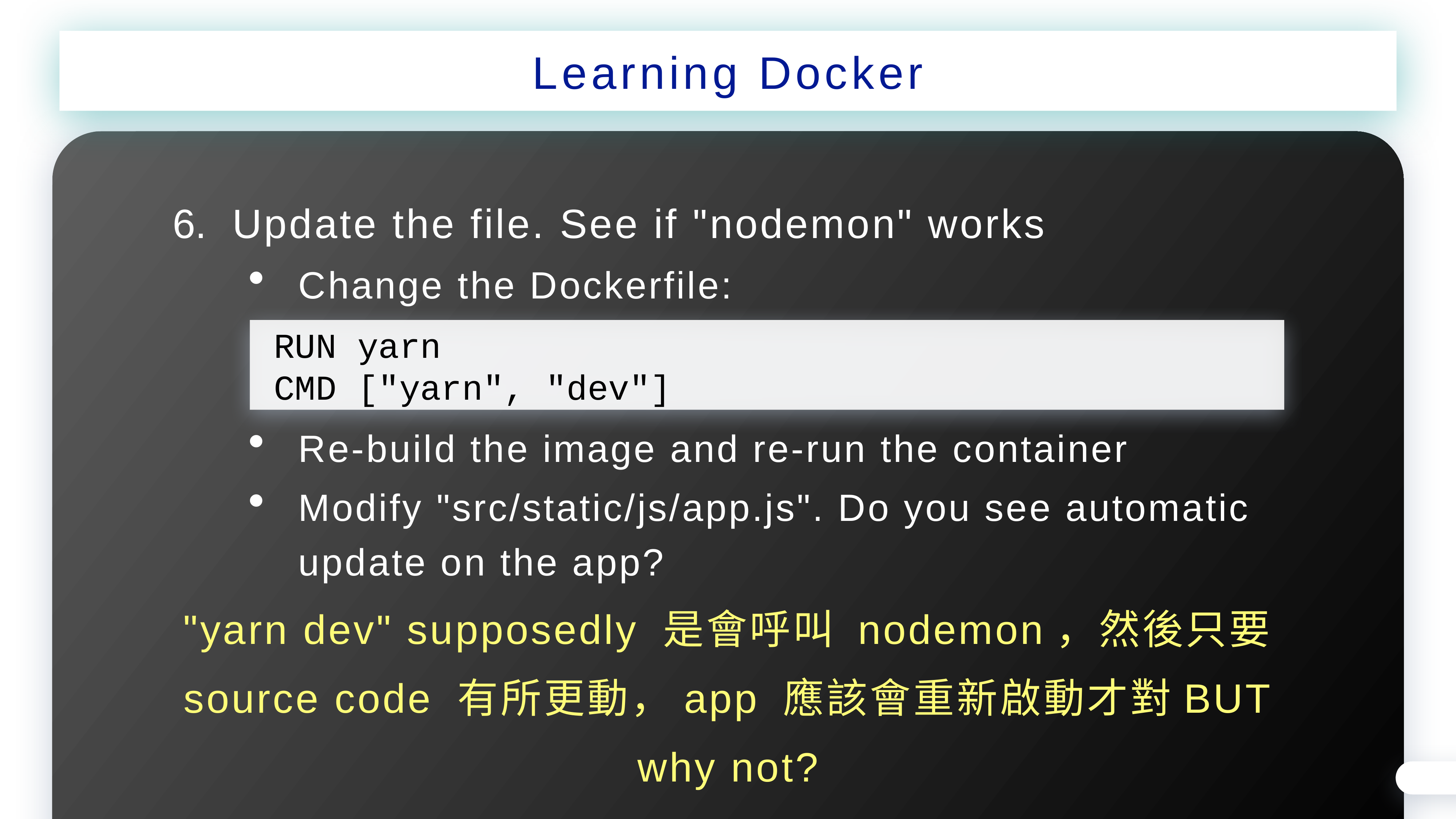

Learning Docker
Update the file. See if "nodemon" works
Change the Dockerfile:
 RUN yarn
 CMD ["yarn", "dev"]
Re-build the image and re-run the container
Modify "src/static/js/app.js". Do you see automatic update on the app?
"yarn dev" supposedly 是會呼叫 nodemon，然後只要 source code 有所更動，app 應該會重新啟動才對BUT why not?
62